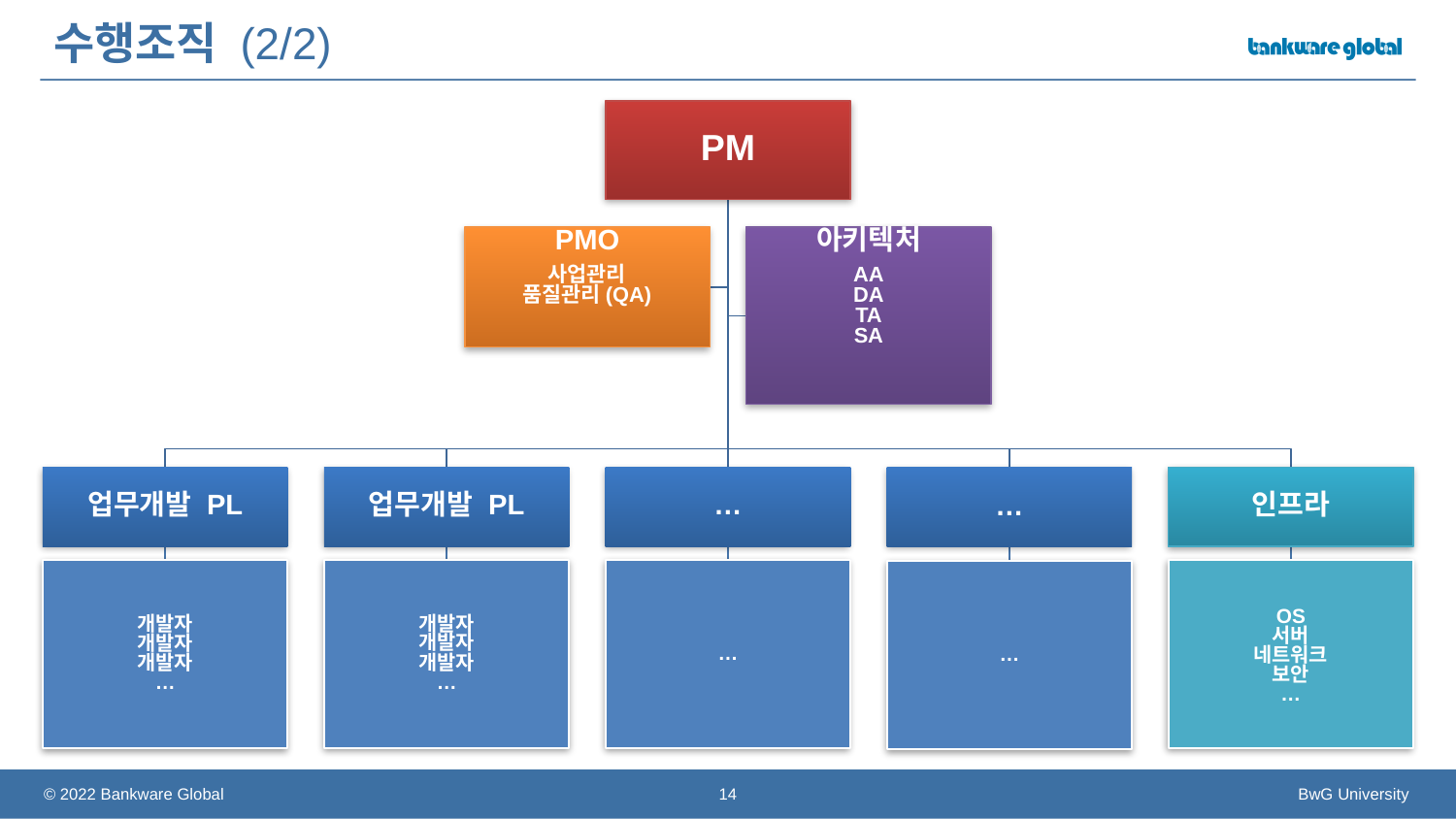

# 수행조직 (2/2)
PM
업무개발 PL
개발자
개발자
개발자
…
업무개발 PL
개발자
개발자
개발자
…
…
…
…
…
인프라
OS
서버
네트워크
보안
…
PMO
사업관리
품질관리(QA)
아키텍처
AA
DA
TA
SA
14